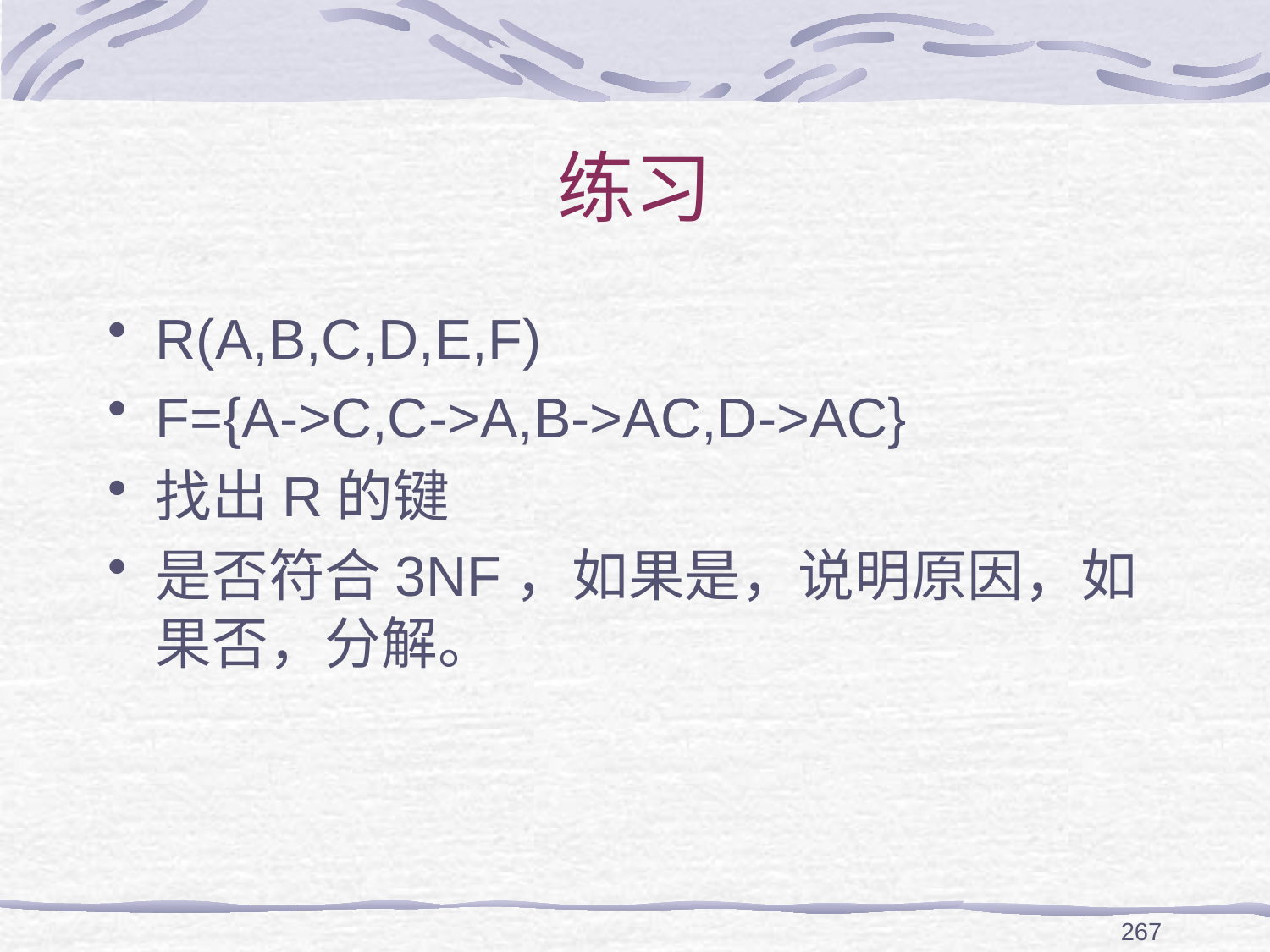

# 练习
R(A,B,C,D,E,F)
F={A->C,C->A,B->AC,D->AC}
找出R的键
是否符合3NF，如果是，说明原因，如果否，分解。
267